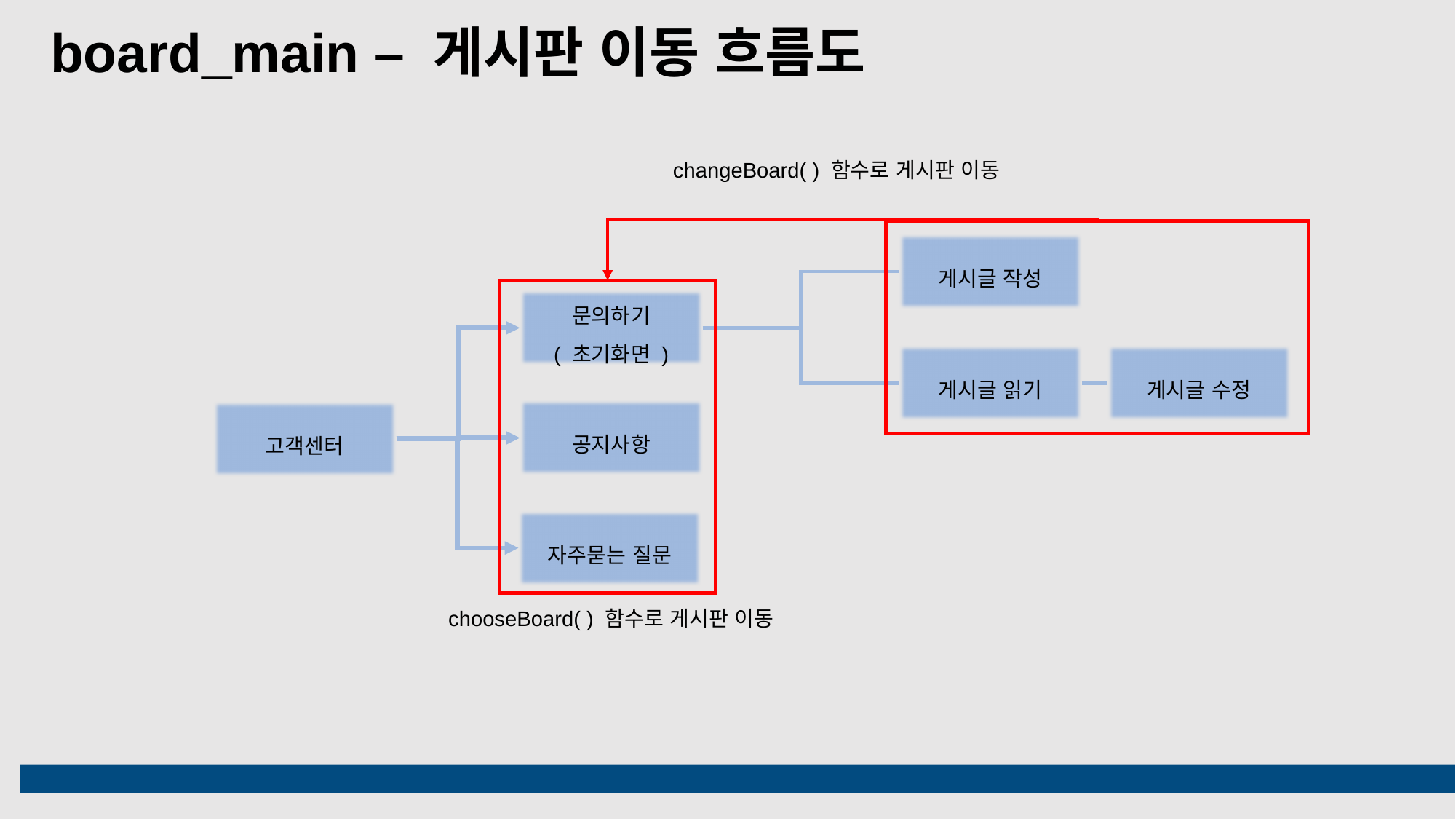

board_main – 게시판 이동 흐름도
changeBoard( ) 함수로 게시판 이동

게시글 작성

문의하기
( 초기화면 )
게시글 읽기
게시글 수정
공지사항
고객센터
자주묻는 질문
chooseBoard( ) 함수로 게시판 이동